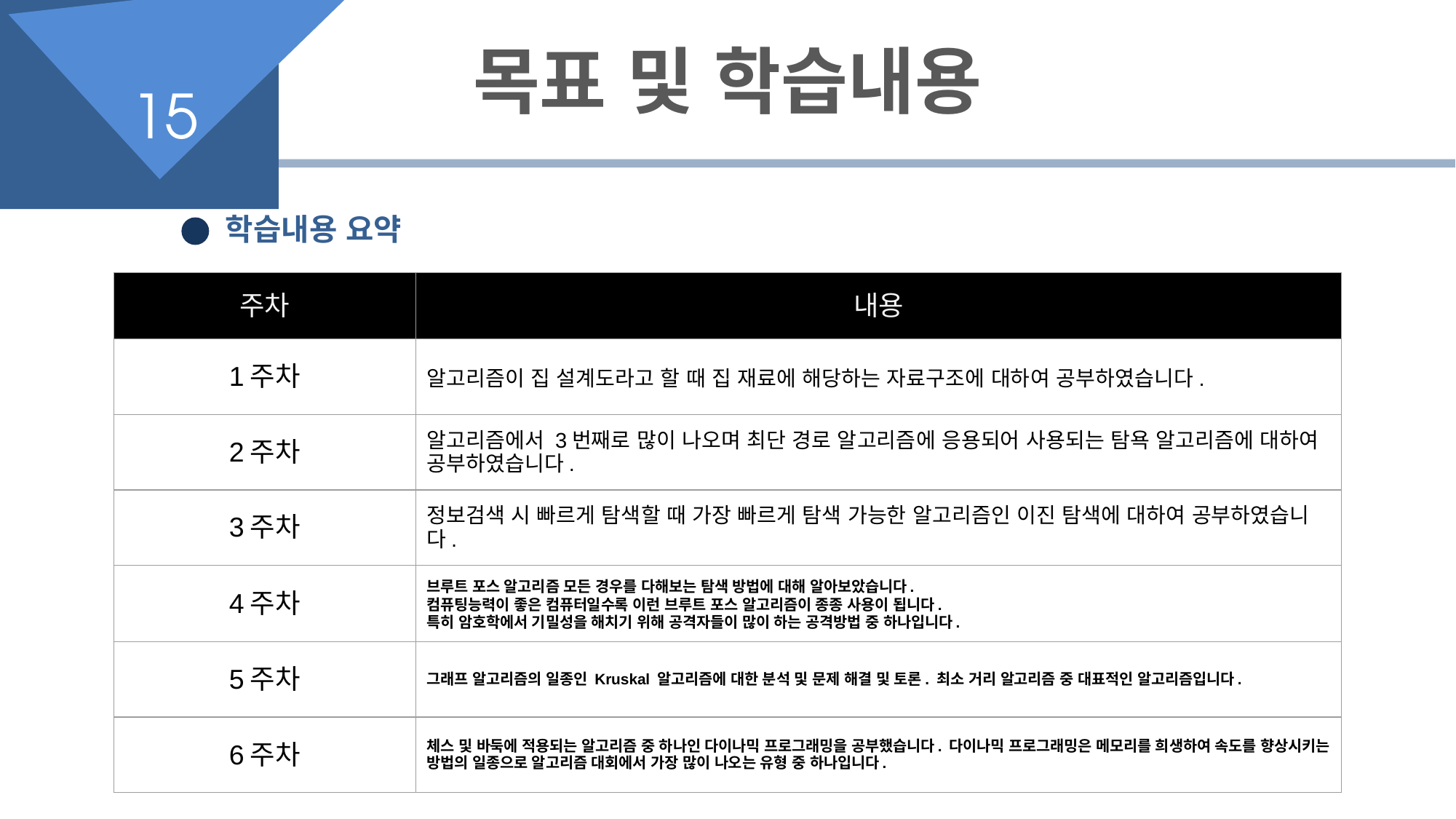

목표 및 학습내용
15

학습내용 요약

| 주차 | 내용 |
| --- | --- |
| 1주차 | 알고리즘이 집 설계도라고 할 때 집 재료에 해당하는 자료구조에 대하여 공부하였습니다. |
| 2주차 | 알고리즘에서 3번째로 많이 나오며 최단 경로 알고리즘에 응용되어 사용되는 탐욕 알고리즘에 대하여 공부하였습니다. |
| 3주차 | 정보검색 시 빠르게 탐색할 때 가장 빠르게 탐색 가능한 알고리즘인 이진 탐색에 대하여 공부하였습니다. |
| 4주차 | 브루트 포스 알고리즘 모든 경우를 다해보는 탐색 방법에 대해 알아보았습니다. 컴퓨팅능력이 좋은 컴퓨터일수록 이런 브루트 포스 알고리즘이 종종 사용이 됩니다. 특히 암호학에서 기밀성을 해치기 위해 공격자들이 많이 하는 공격방법 중 하나입니다. |
| 5주차 | 그래프 알고리즘의 일종인 Kruskal 알고리즘에 대한 분석 및 문제 해결 및 토론. 최소 거리 알고리즘 중 대표적인 알고리즘입니다. |
| 6주차 | 체스 및 바둑에 적용되는 알고리즘 중 하나인 다이나믹 프로그래밍을 공부했습니다. 다이나믹 프로그래밍은 메모리를 희생하여 속도를 향상시키는 방법의 일종으로 알고리즘 대회에서 가장 많이 나오는 유형 중 하나입니다. |